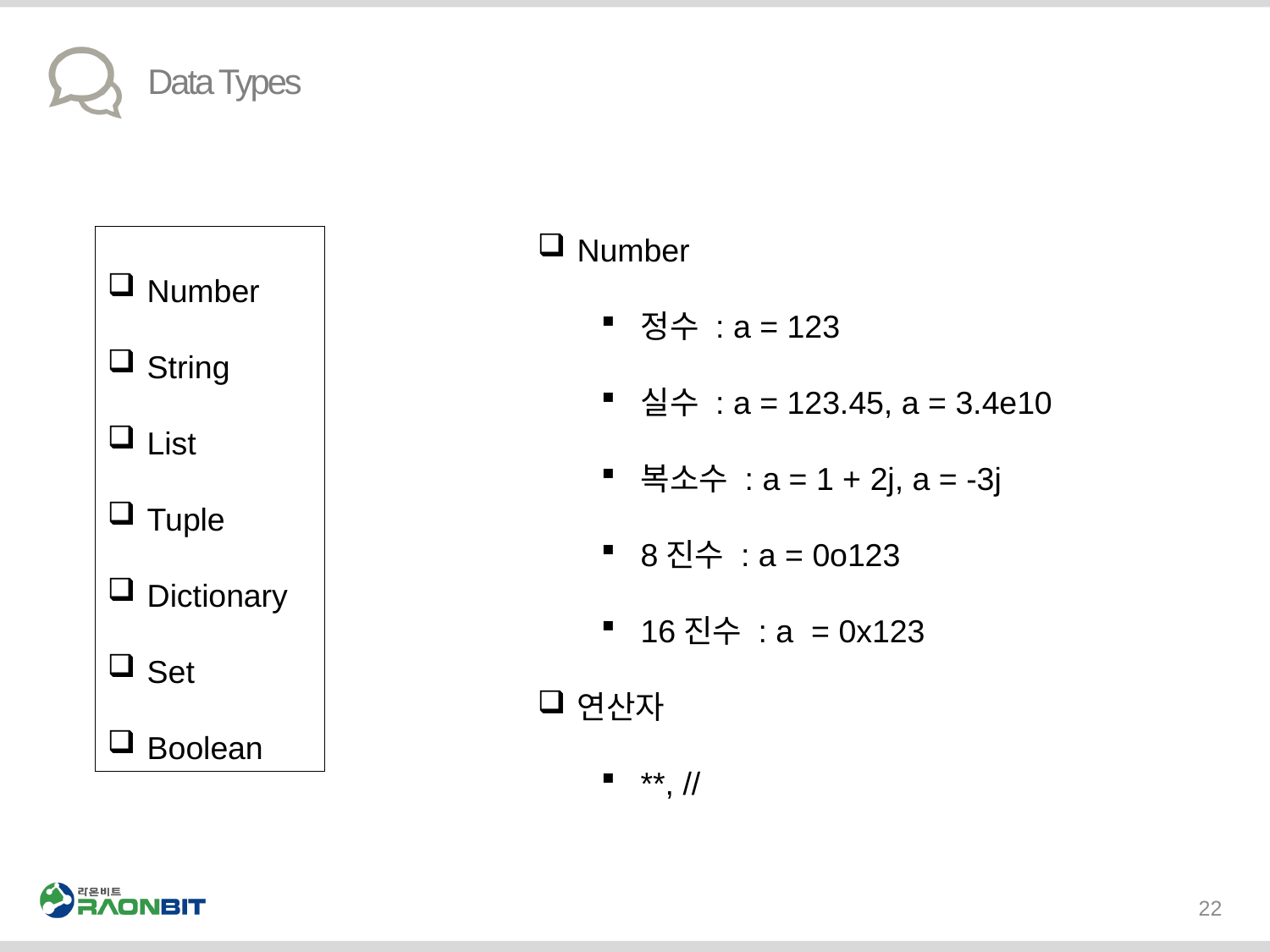

# Data Types
Number
정수 : a = 123
실수 : a = 123.45, a = 3.4e10
복소수 : a = 1 + 2j, a = -3j
8진수 : a = 0o123
16진수 : a  = 0x123
연산자
**, //
Number
String
List
Tuple
Dictionary
Set
Boolean
22